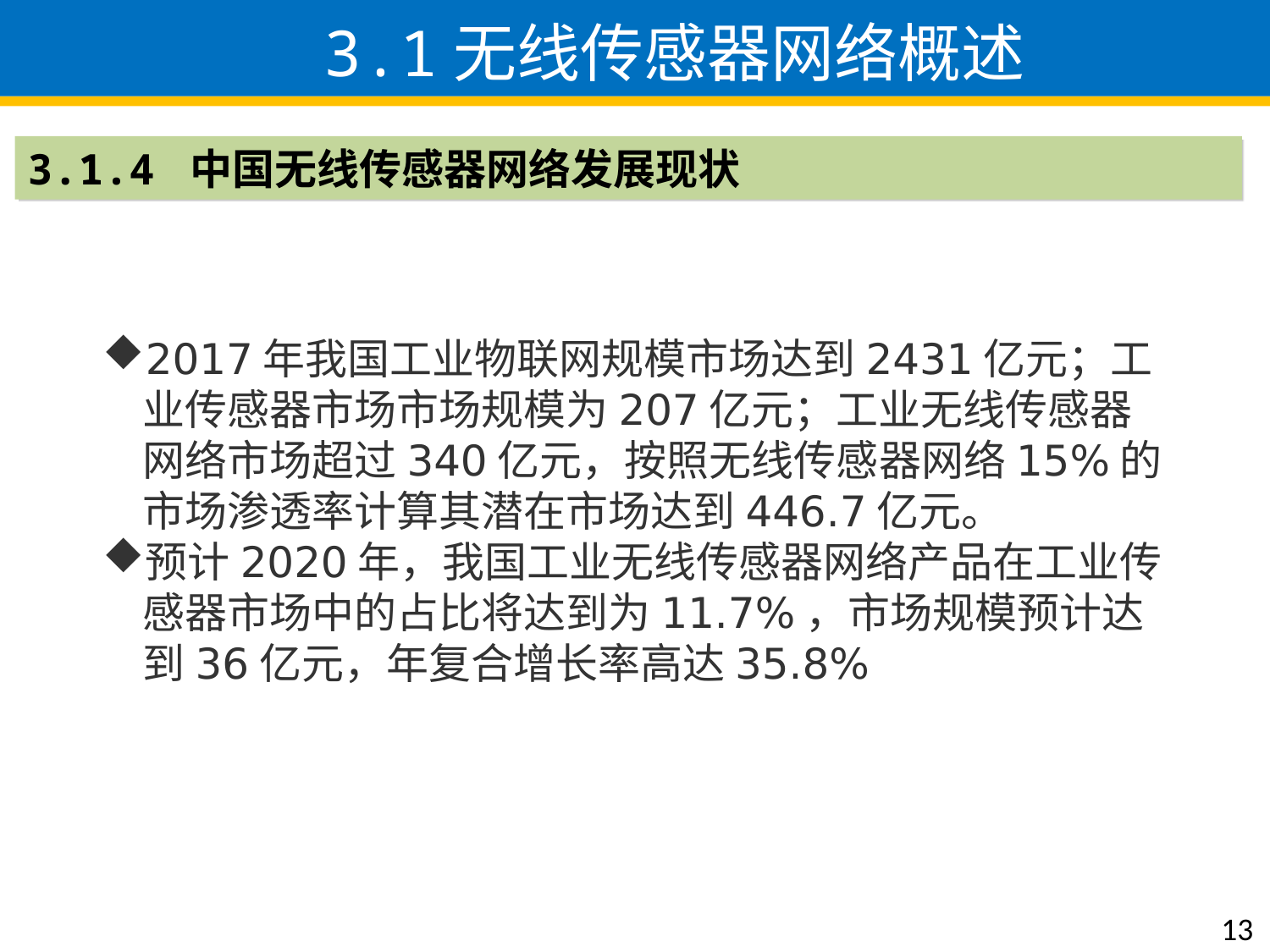

3.1无线传感器网络概述
3.1.4 中国无线传感器网络发展现状
2017年我国工业物联网规模市场达到2431亿元；工业传感器市场市场规模为207亿元；工业无线传感器网络市场超过340亿元，按照无线传感器网络15%的市场渗透率计算其潜在市场达到446.7亿元。
预计2020年，我国工业无线传感器网络产品在工业传感器市场中的占比将达到为11.7%，市场规模预计达到36亿元，年复合增长率高达35.8%
13